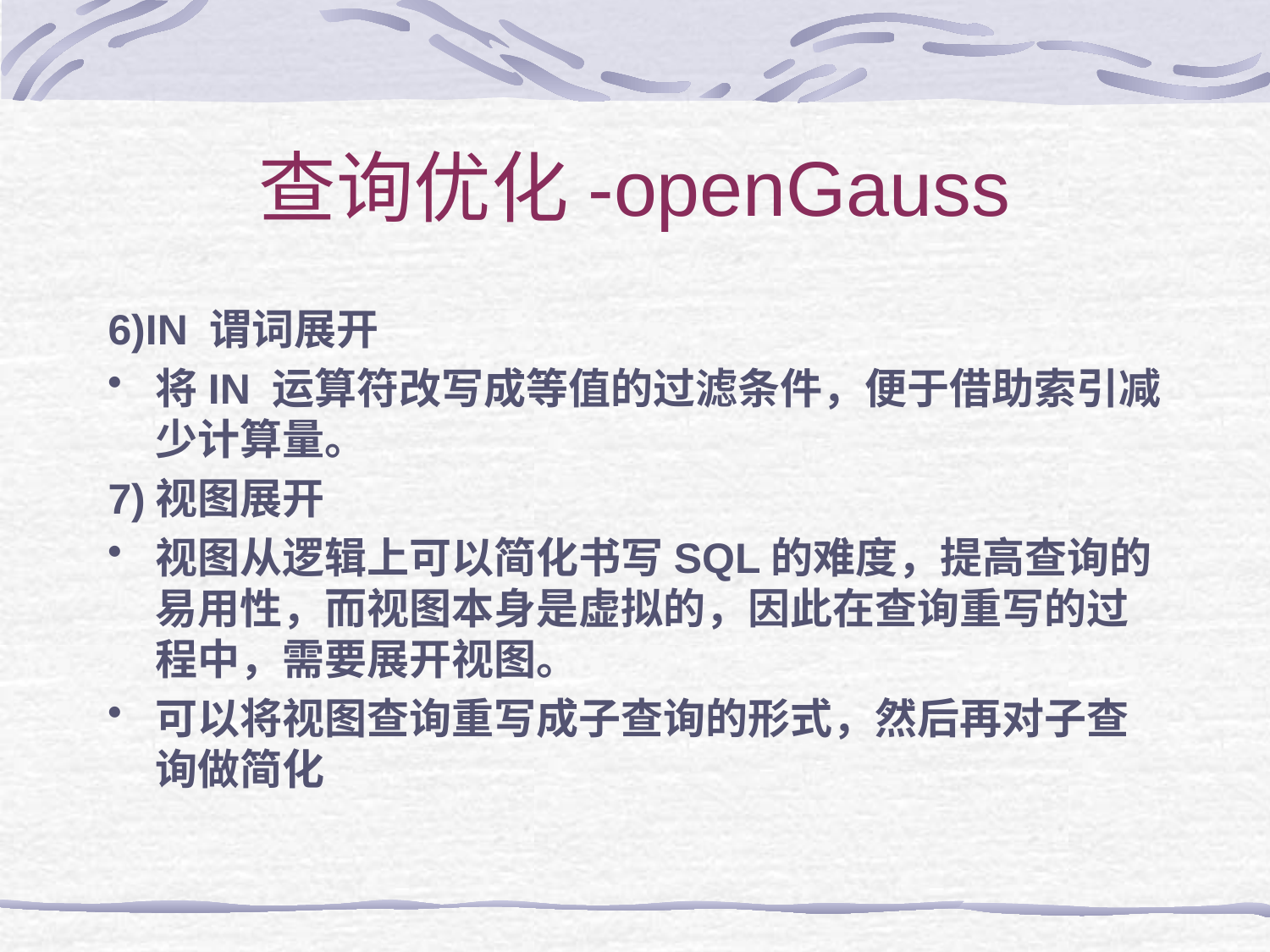

# 查询优化-openGauss
6)IN 谓词展开
将IN 运算符改写成等值的过滤条件，便于借助索引减少计算量。
7)视图展开
视图从逻辑上可以简化书写SQL的难度，提高查询的易用性，而视图本身是虚拟的，因此在查询重写的过程中，需要展开视图。
可以将视图查询重写成子查询的形式，然后再对子查询做简化